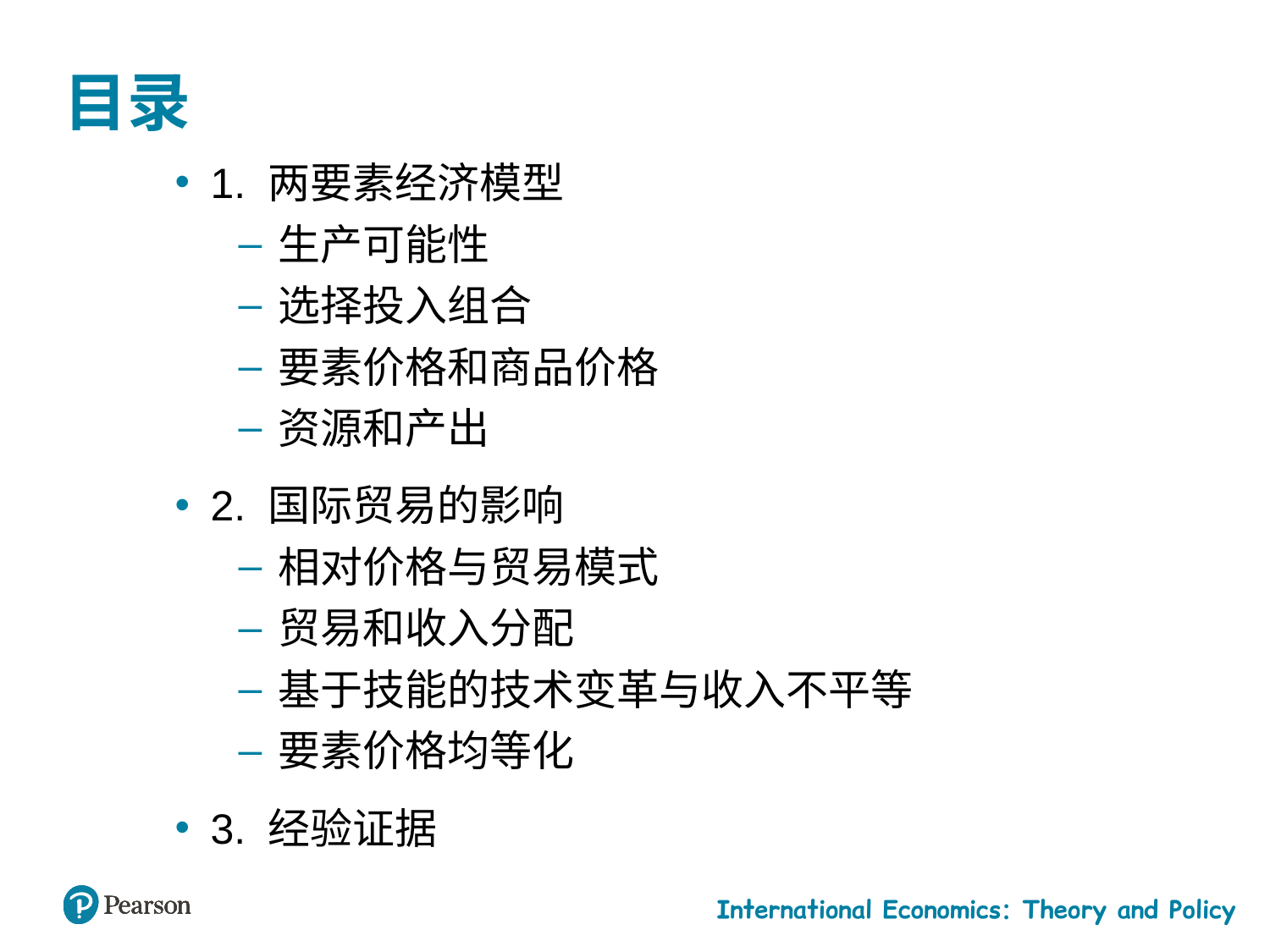

# 目录
1. 两要素经济模型
生产可能性
选择投入组合
要素价格和商品价格
资源和产出
2. 国际贸易的影响
相对价格与贸易模式
贸易和收入分配
基于技能的技术变革与收入不平等
要素价格均等化
3. 经验证据